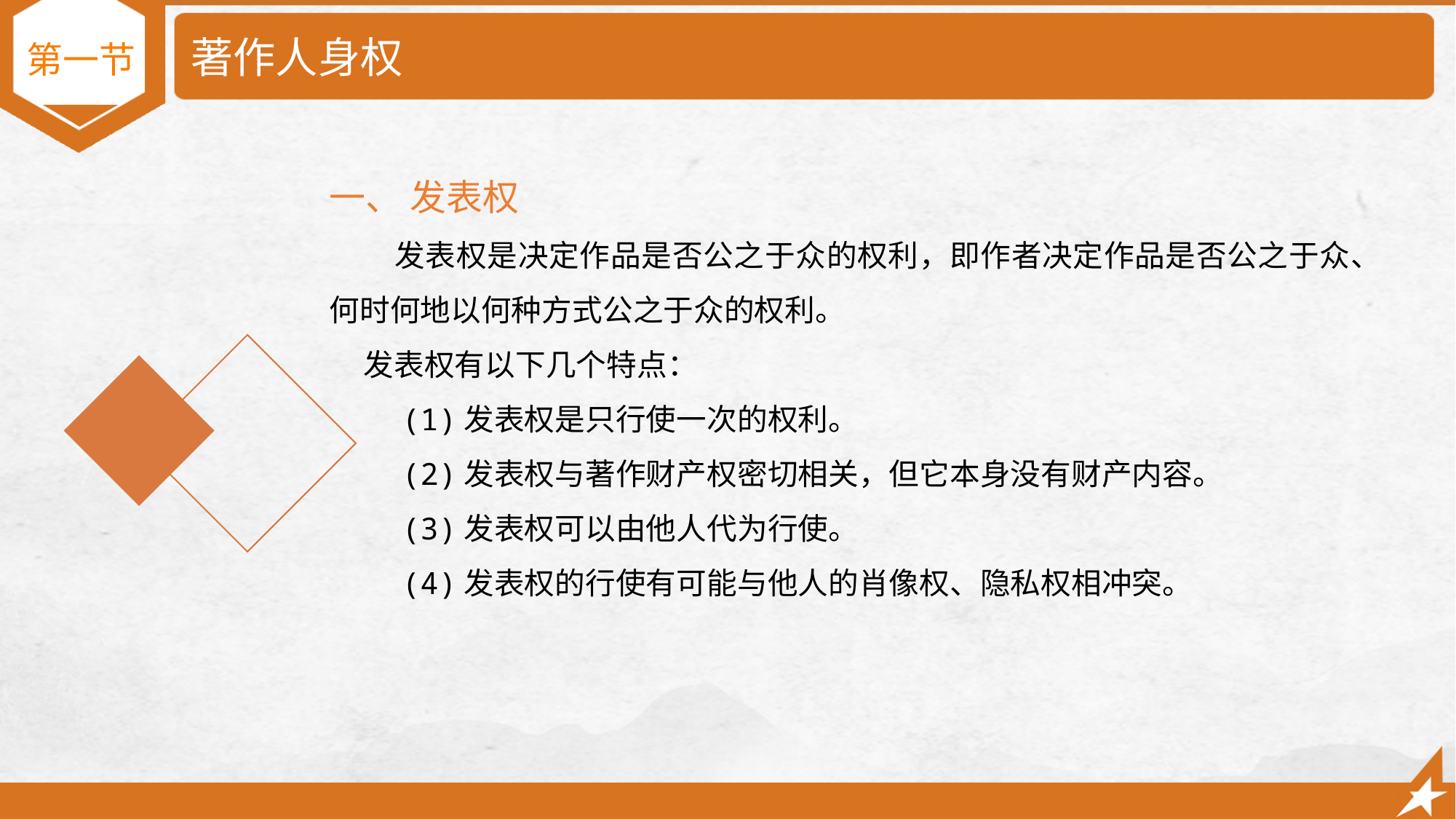

# 著作人身权
第一节
一、 发表权
        发表权是决定作品是否公之于众的权利，即作者决定作品是否公之于众、何时何地以何种方式公之于众的权利。
    发表权有以下几个特点：
    (1)发表权是只行使一次的权利。
    (2)发表权与著作财产权密切相关，但它本身没有财产内容。
    (3)发表权可以由他人代为行使。
    (4)发表权的行使有可能与他人的肖像权、隐私权相冲突。